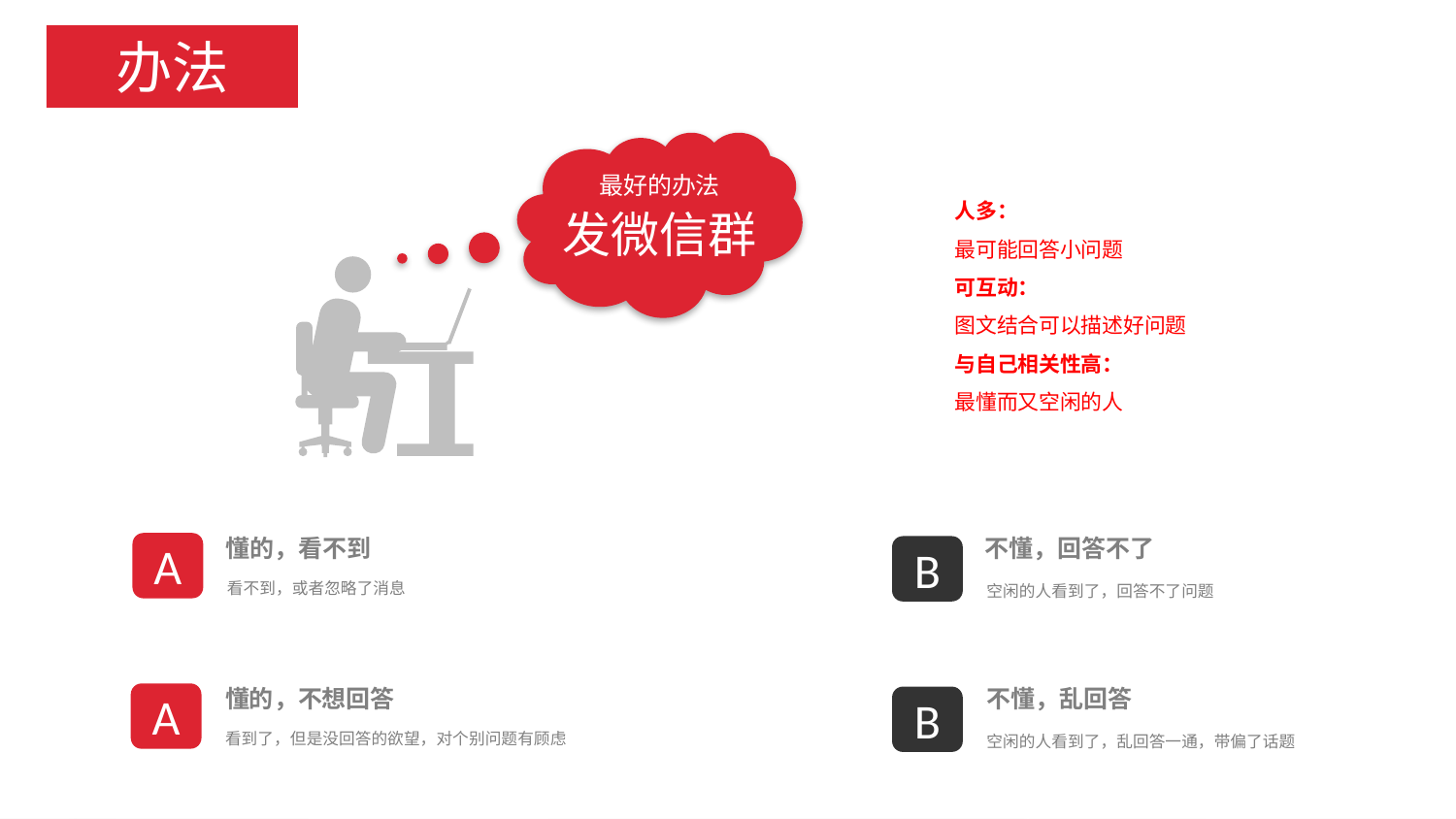

办法

发微信群
最好的办法
人多：
最可能回答小问题
可互动：
图文结合可以描述好问题
与自己相关性高：
最懂而又空闲的人

懂的，看不到
不懂，回答不了
A
B
看不到，或者忽略了消息
空闲的人看到了，回答不了问题
懂的，不想回答
不懂，乱回答
A
B
看到了，但是没回答的欲望，对个别问题有顾虑
空闲的人看到了，乱回答一通，带偏了话题